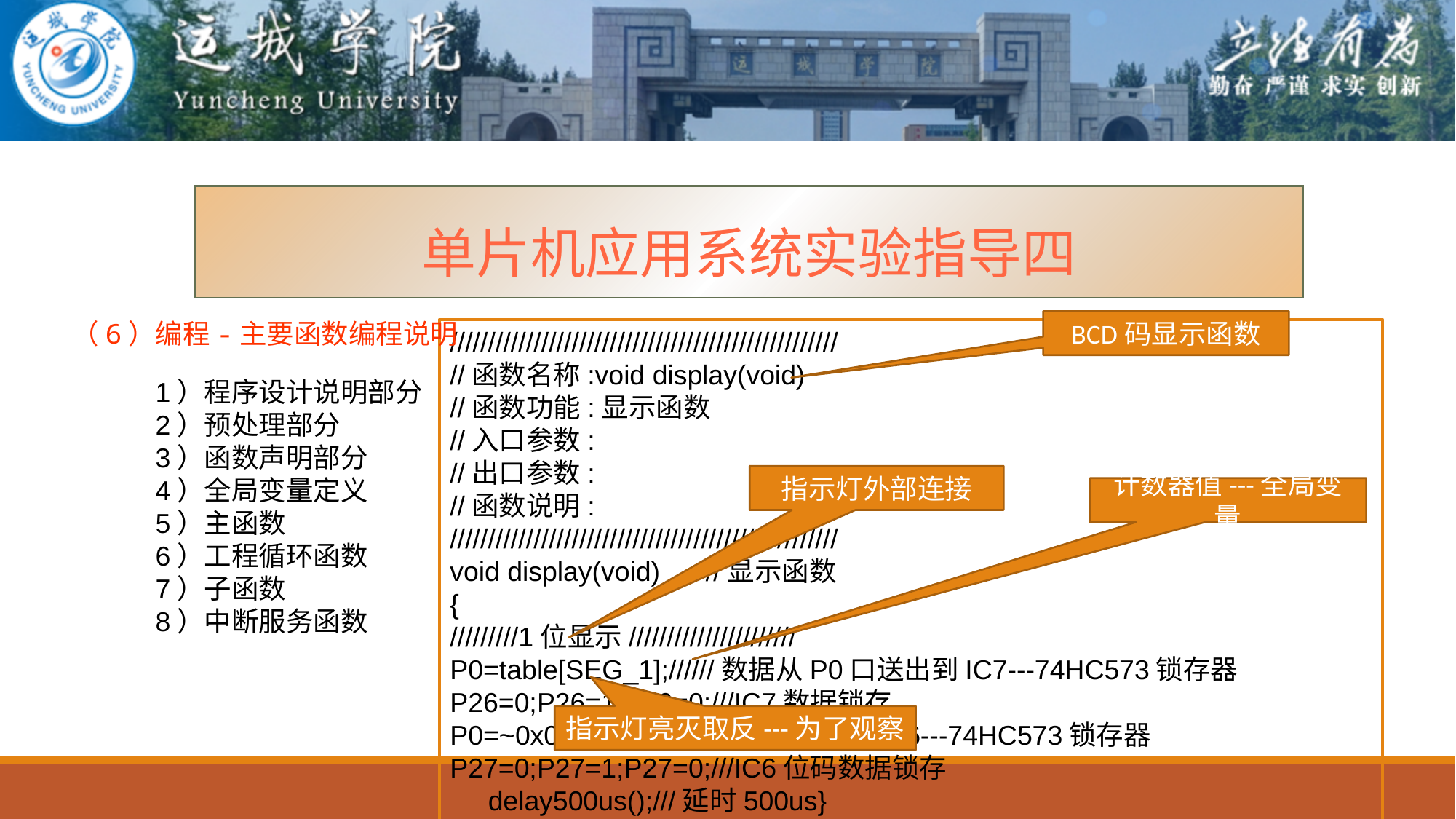

单片机应用系统实验指导四
（6）编程-主要函数编程说明
BCD码显示函数
///////////////////////////////////////////////////
//函数名称:void display(void)
//函数功能:显示函数
//入口参数:
//出口参数:
//函数说明:
///////////////////////////////////////////////////
void display(void)      //显示函数
{
/////////1位显示//////////////////////
P0=table[SEG_1];//////数据从P0口送出到IC7---74HC573锁存器
P26=0;P26=1;P26=0;///IC7数据锁存
P0=~0x01;//////位码从P0口送出到IC6---74HC573锁存器
P27=0;P27=1;P27=0;///IC6位码数据锁存
     delay500us();///延时500us}
1）程序设计说明部分
2）预处理部分
3）函数声明部分
4）全局变量定义
5）主函数
6）工程循环函数
7）子函数
8）中断服务函数
指示灯外部连接
计数器值---全局变量
指示灯亮灭取反---为了观察